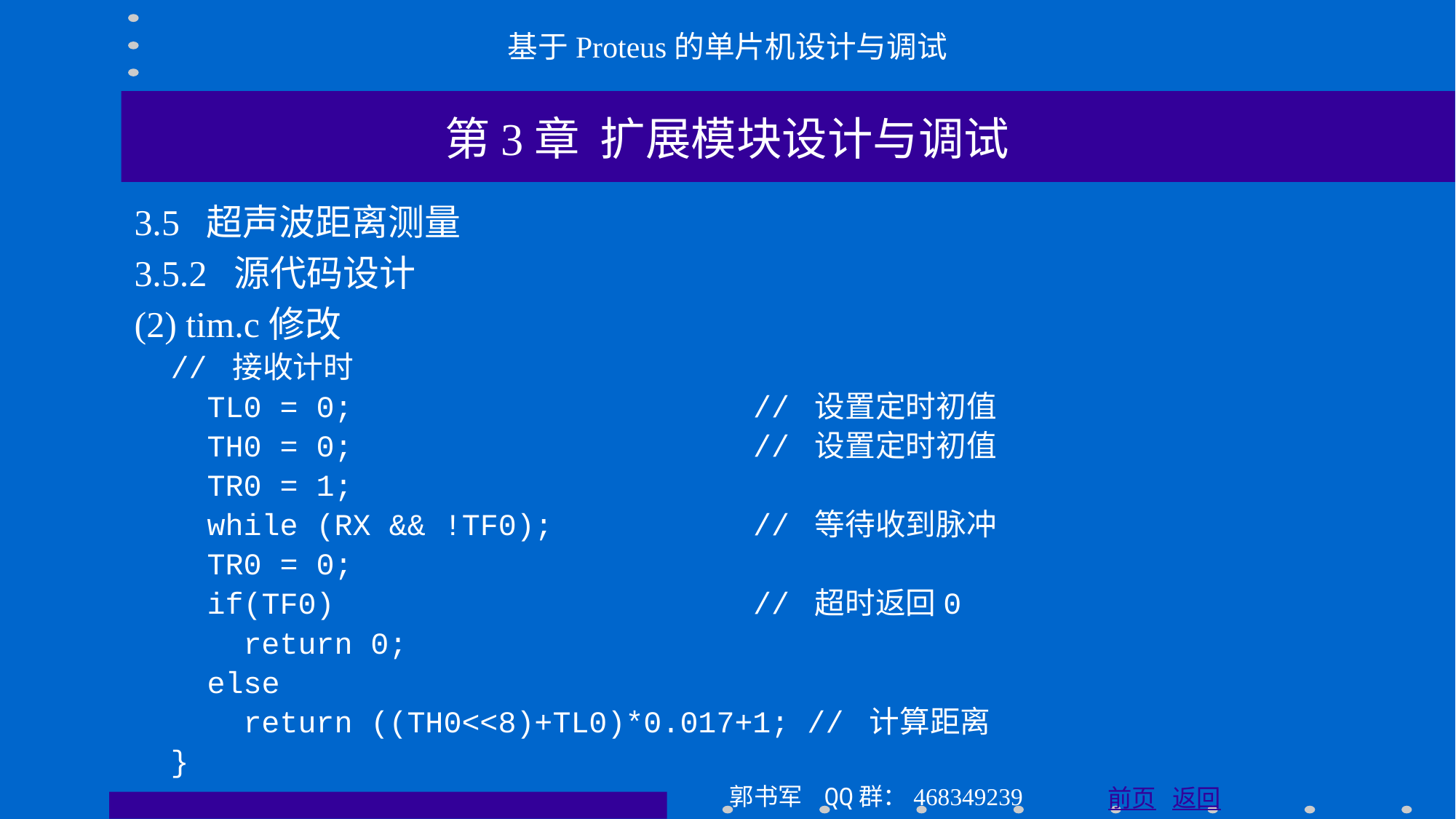

基于Proteus的单片机设计与调试
第3章  扩展模块设计与调试
3.5  超声波距离测量
3.5.2  源代码设计
(2) tim.c修改
  // 接收计时
    TL0 = 0;                      // 设置定时初值
    TH0 = 0;                      // 设置定时初值
    TR0 = 1;
    while (RX && !TF0);           // 等待收到脉冲
    TR0 = 0;
    if(TF0)                       // 超时返回0
      return 0;
    else
      return ((TH0<<8)+TL0)*0.017+1; // 计算距离
  }

郭书军   QQ群：468349239
前页   返回